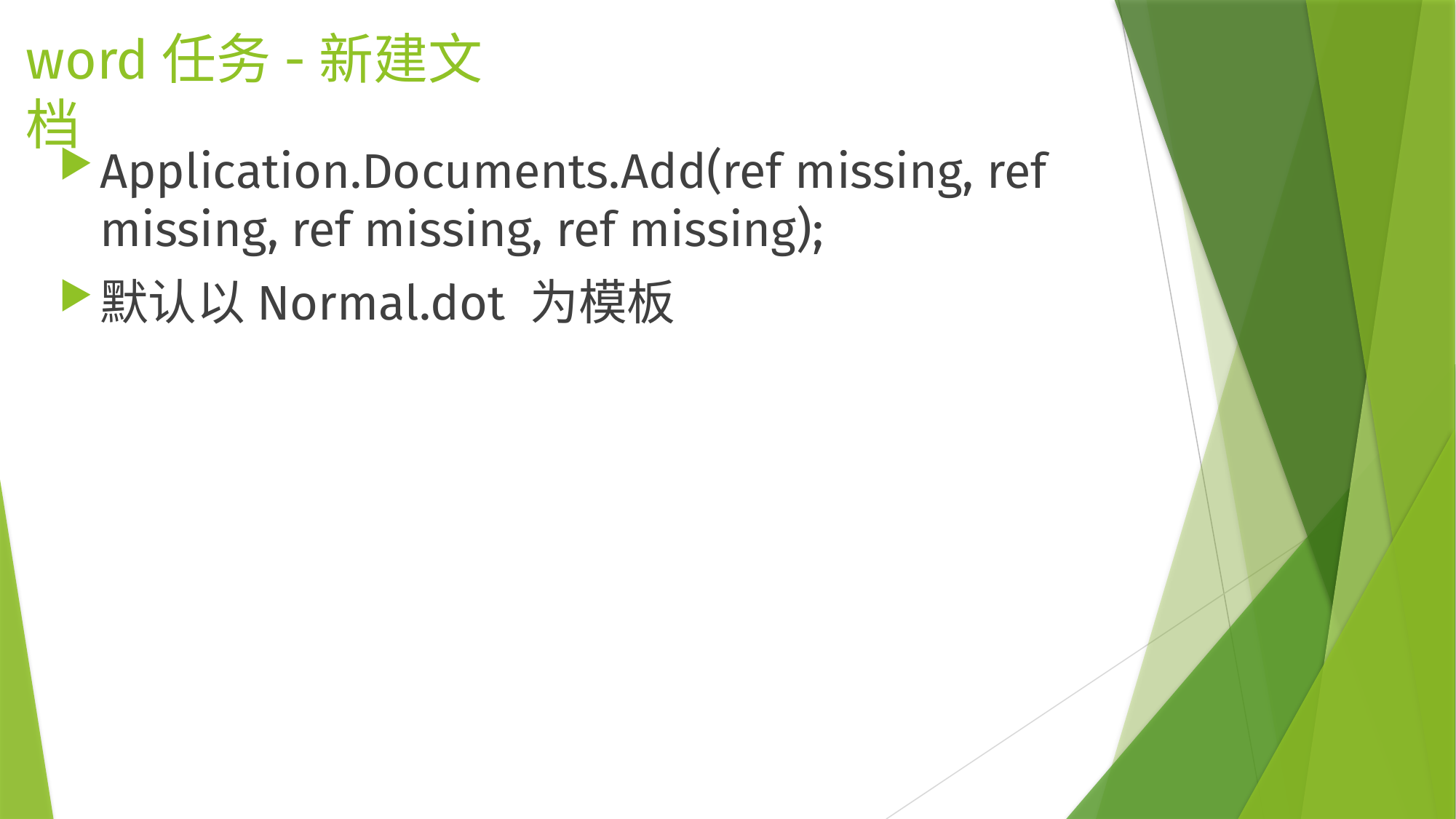

# word任务-新建文档
Application.Documents.Add(ref missing, ref missing, ref missing, ref missing);
默认以Normal.dot 为模板